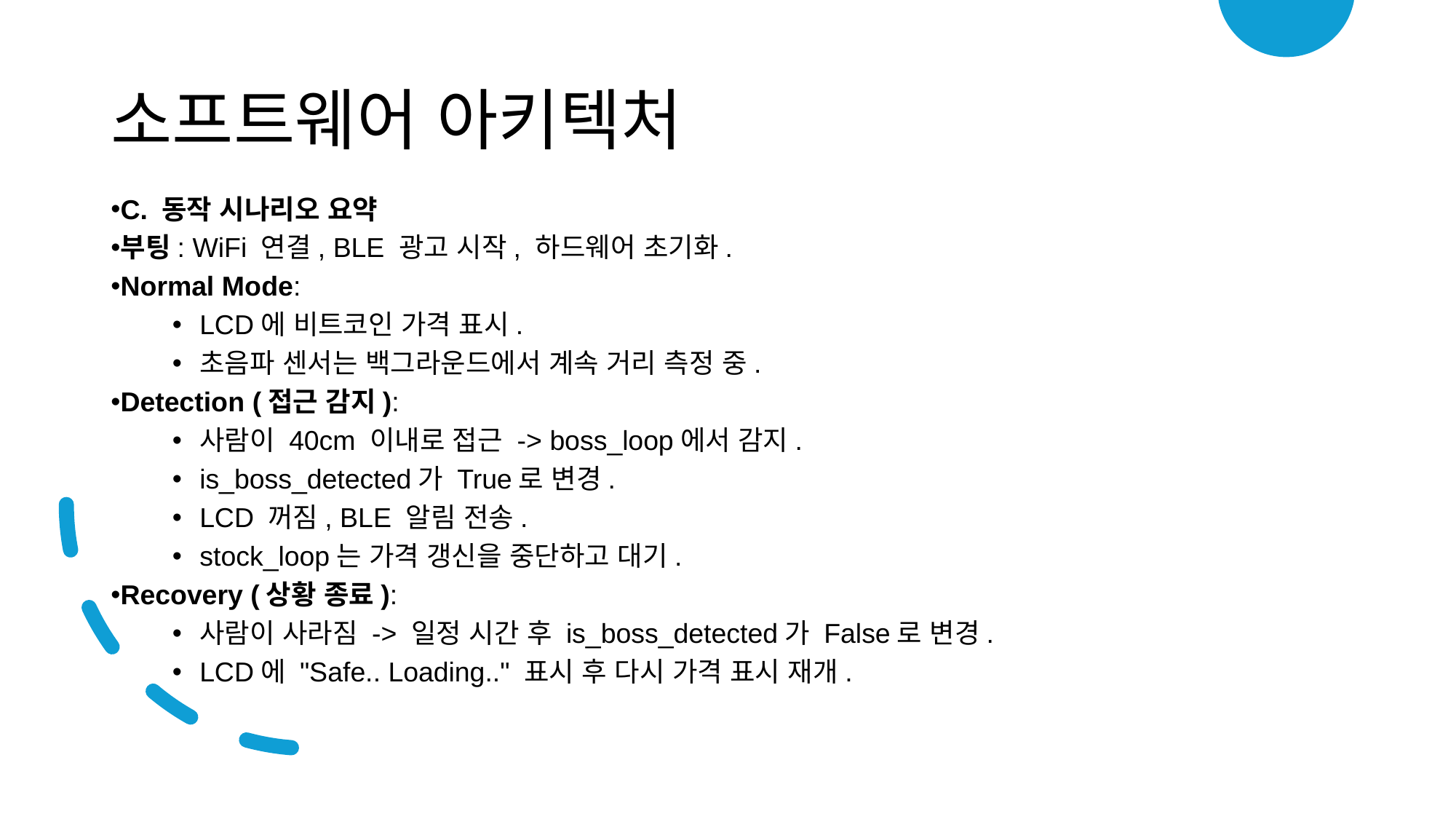

# 소프트웨어 아키텍처
C. 동작 시나리오 요약
부팅: WiFi 연결, BLE 광고 시작, 하드웨어 초기화.
Normal Mode:
LCD에 비트코인 가격 표시.
초음파 센서는 백그라운드에서 계속 거리 측정 중.
Detection (접근 감지):
사람이 40cm 이내로 접근 -> boss_loop에서 감지.
is_boss_detected가 True로 변경.
LCD 꺼짐, BLE 알림 전송.
stock_loop는 가격 갱신을 중단하고 대기.
Recovery (상황 종료):
사람이 사라짐 -> 일정 시간 후 is_boss_detected가 False로 변경.
LCD에 "Safe.. Loading.." 표시 후 다시 가격 표시 재개.